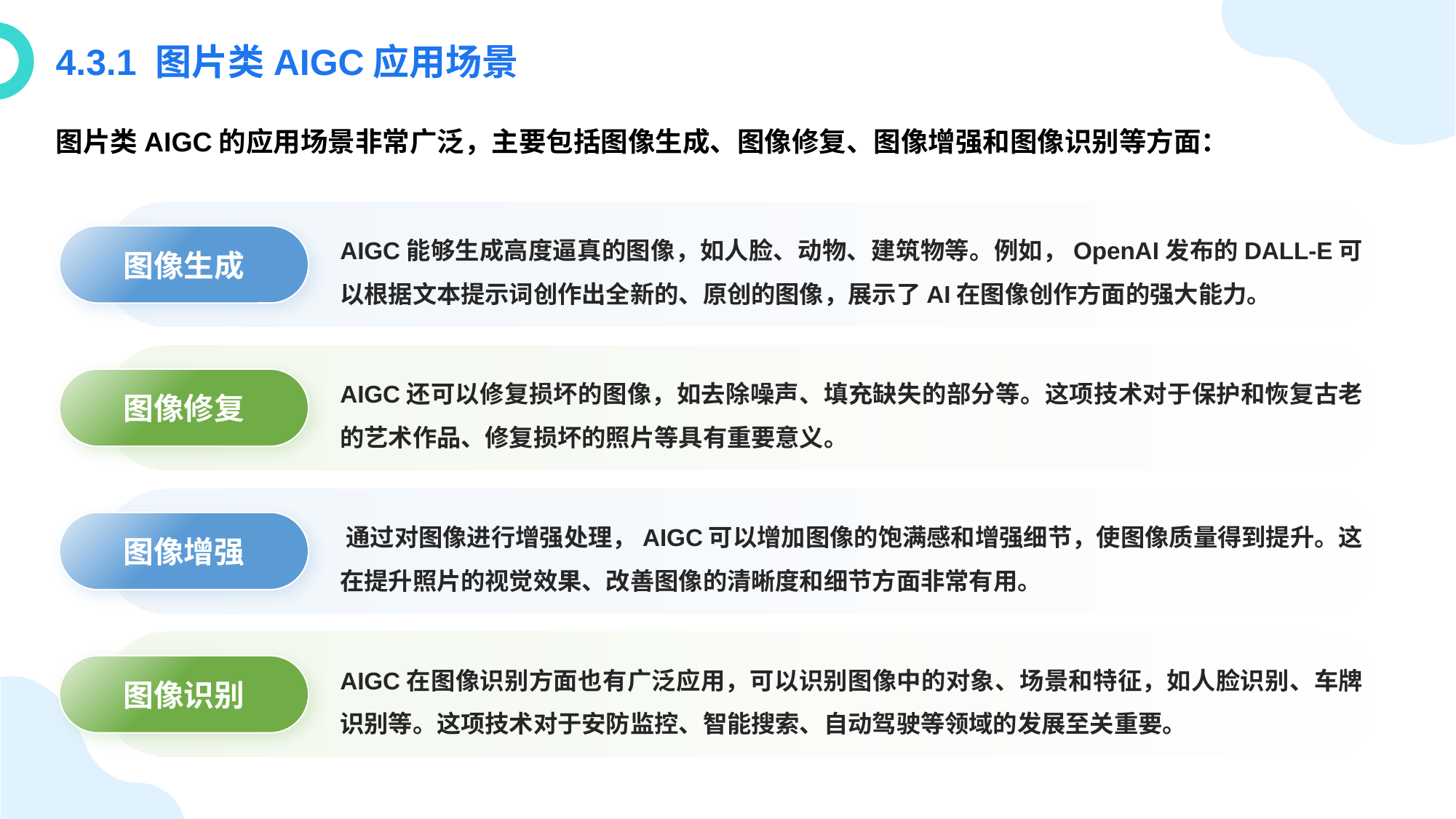

4.3.1 图片类AIGC应用场景

图片类AIGC的应用场景非常广泛，‌主要包括图像生成、‌图像修复、‌图像增强和图像识别等方面：
‌AIGC‌能够生成高度逼真的图像，‌如人脸、‌动物、‌建筑物等。‌例如，‌OpenAI发布的DALL-E可以根据文本提示词创作出全新的、‌原创的图像，‌展示了AI在图像创作方面的强大能力。‌
图像生成
‌AIGC还可以修复损坏的图像，‌如去除噪声、‌填充缺失的部分等。‌这项技术对于保护和恢复古老的艺术作品、‌修复损坏的照片等具有重要意义。‌
图像修复
‌通过对图像进行增强处理，‌AIGC可以增加图像的饱满感和增强细节，‌使图像质量得到提升。‌这在提升照片的视觉效果、‌改善图像的清晰度和细节方面非常有用。‌
图像增强
‌AIGC在图像识别方面也有广泛应用，‌可以识别图像中的对象、‌场景和特征，‌如人脸识别、‌车牌识别等。‌这项技术对于安防监控、‌智能搜索、‌自动驾驶等领域的发展至关重要。
图像识别